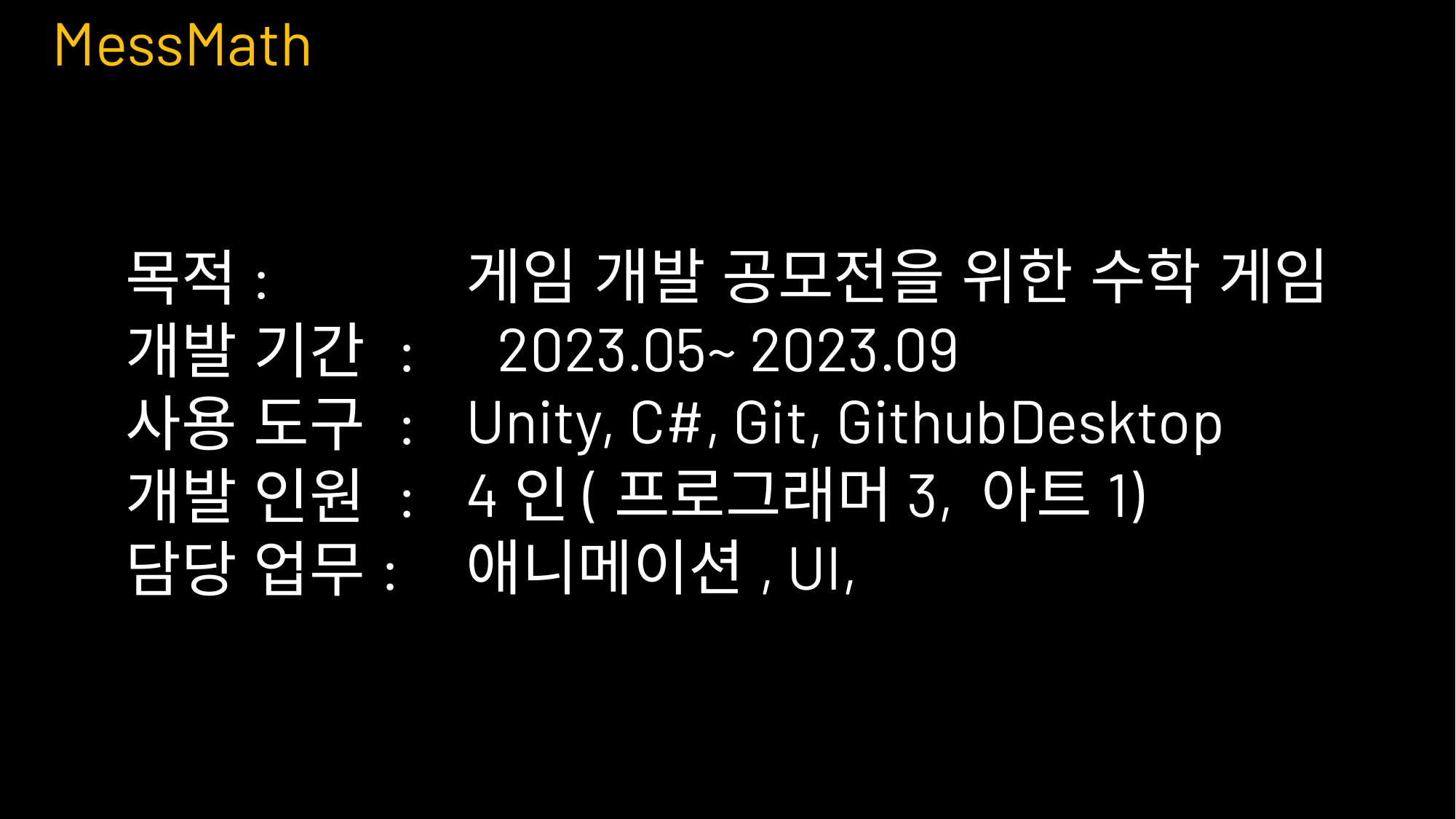

MessMath
게임 개발 공모전을 위한 수학 게임
 2023.05~ 2023.09
Unity, C#, Git, GithubDesktop
4인(프로그래머3, 아트1)
애니메이션, UI,
목적:
개발 기간 :
사용 도구 :
개발 인원 :
담당 업무: